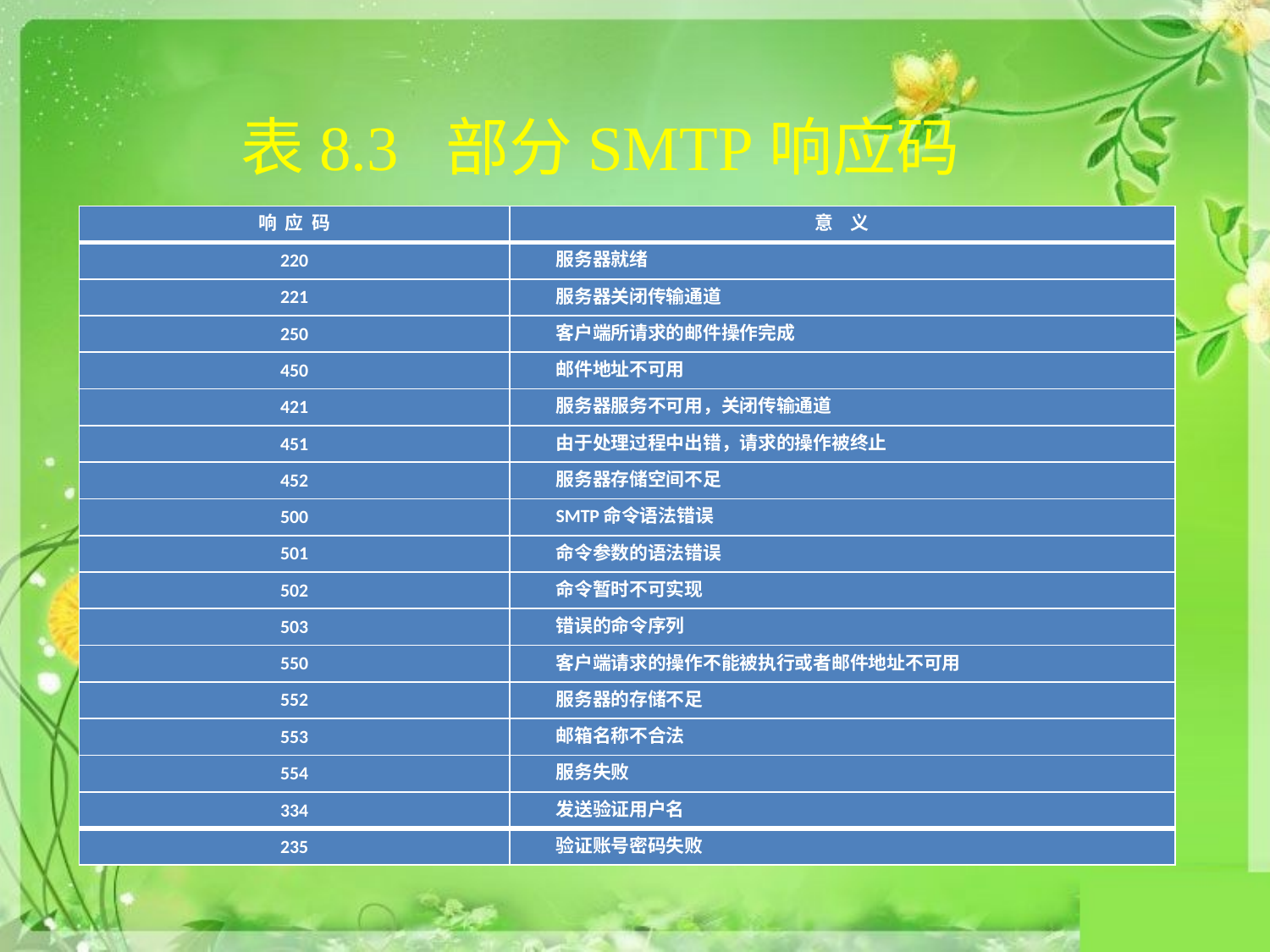

# 表8.3  部分SMTP响应码
| 响 应 码 | 意 义 |
| --- | --- |
| 220 | 服务器就绪 |
| 221 | 服务器关闭传输通道 |
| 250 | 客户端所请求的邮件操作完成 |
| 450 | 邮件地址不可用 |
| 421 | 服务器服务不可用，关闭传输通道 |
| 451 | 由于处理过程中出错，请求的操作被终止 |
| 452 | 服务器存储空间不足 |
| 500 | SMTP命令语法错误 |
| 501 | 命令参数的语法错误 |
| 502 | 命令暂时不可实现 |
| 503 | 错误的命令序列 |
| 550 | 客户端请求的操作不能被执行或者邮件地址不可用 |
| 552 | 服务器的存储不足 |
| 553 | 邮箱名称不合法 |
| 554 | 服务失败 |
| 334 | 发送验证用户名 |
| 235 | 验证账号密码失败 |